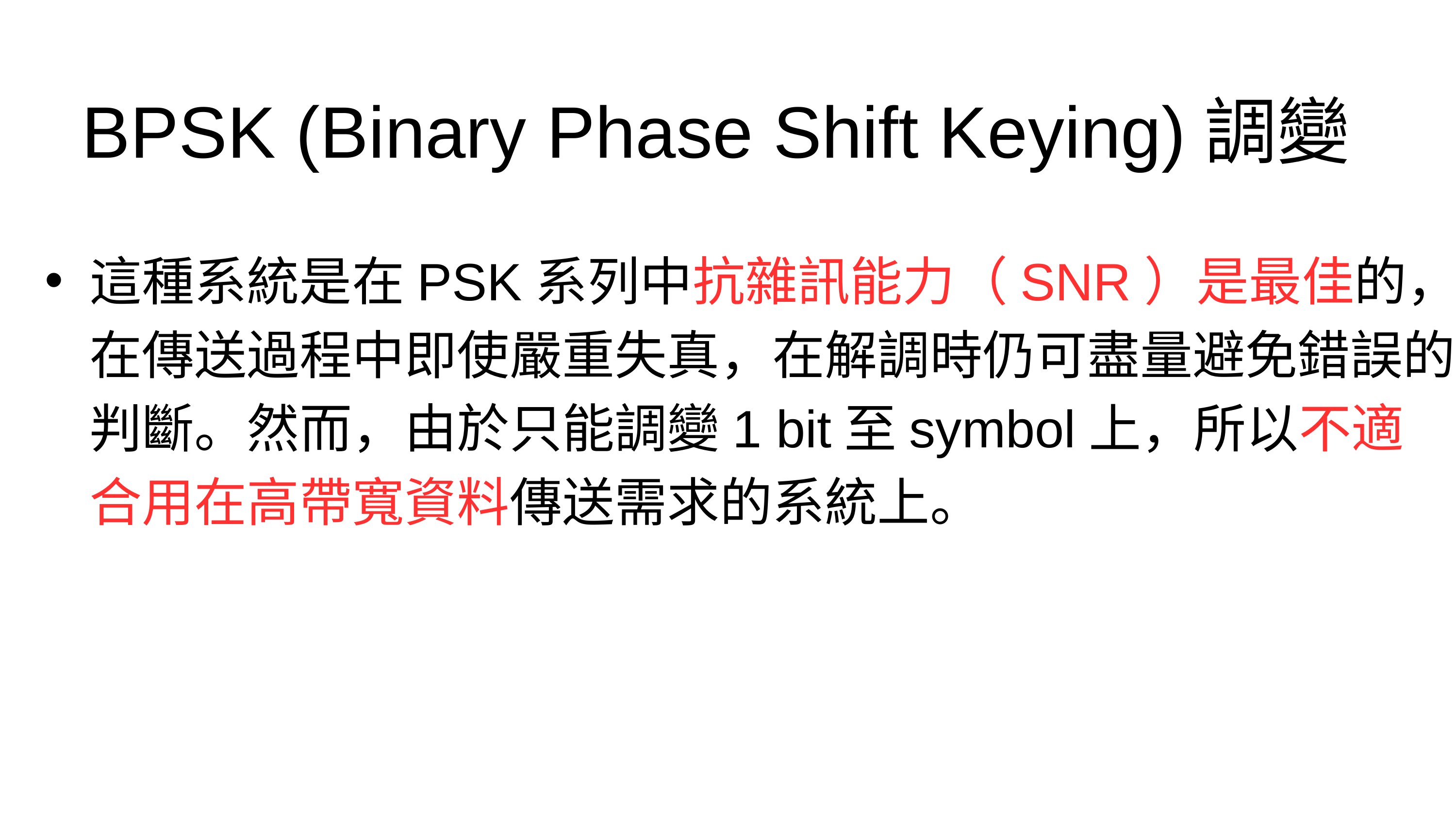

BPSK (Binary Phase Shift Keying)調變
這種系統是在PSK系列中抗雜訊能力（SNR）是最佳的，在傳送過程中即使嚴重失真，在解調時仍可盡量避免錯誤的判斷。然而，由於只能調變1 bit至symbol上，所以不適合用在高帶寬資料傳送需求的系統上。